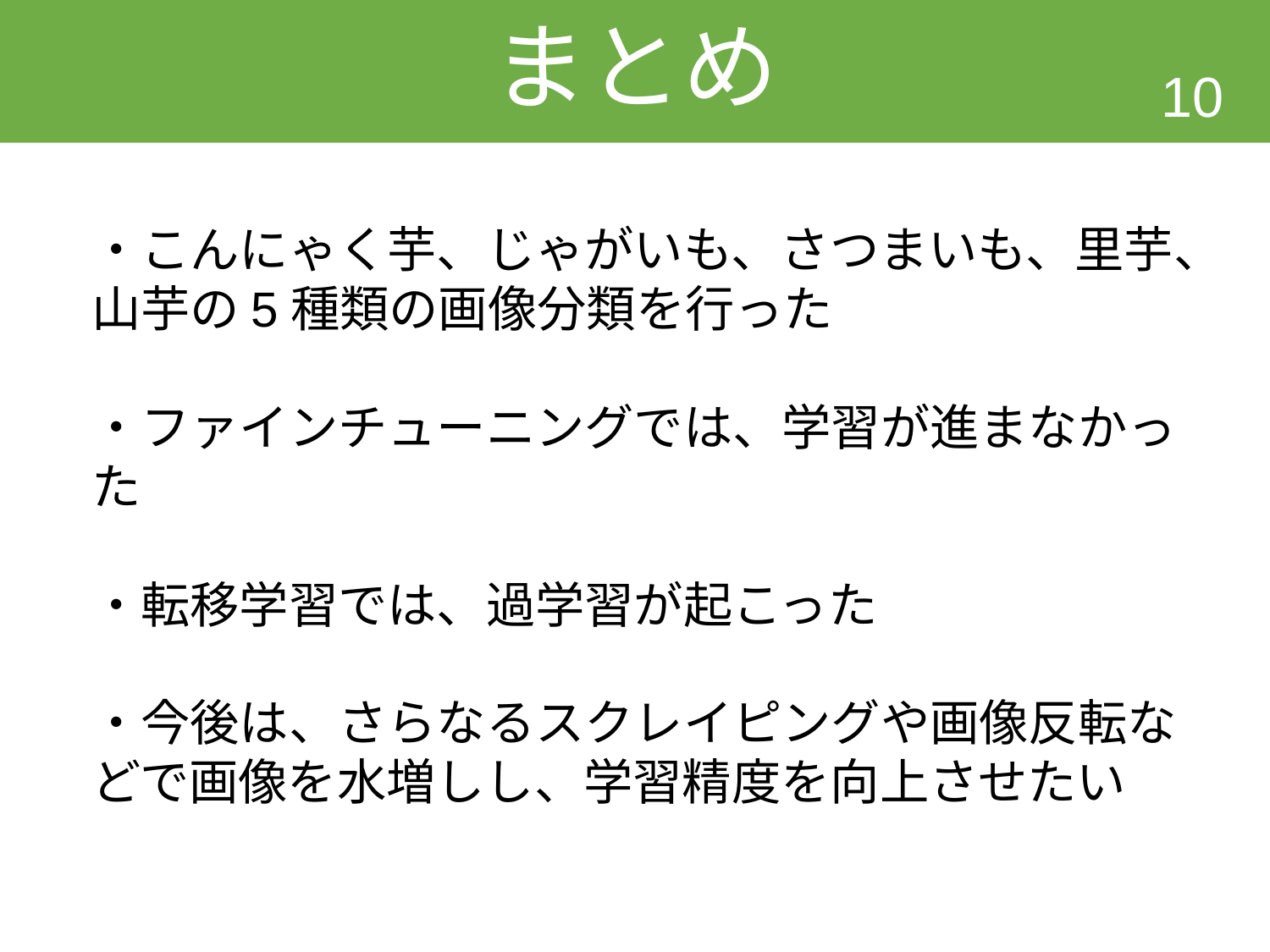

# まとめ
10
・こんにゃく芋、じゃがいも、さつまいも、里芋、山芋の5種類の画像分類を行った

・ファインチューニングでは、学習が進まなかった

・転移学習では、過学習が起こった

・今後は、さらなるスクレイピングや画像反転などで画像を水増しし、学習精度を向上させたい